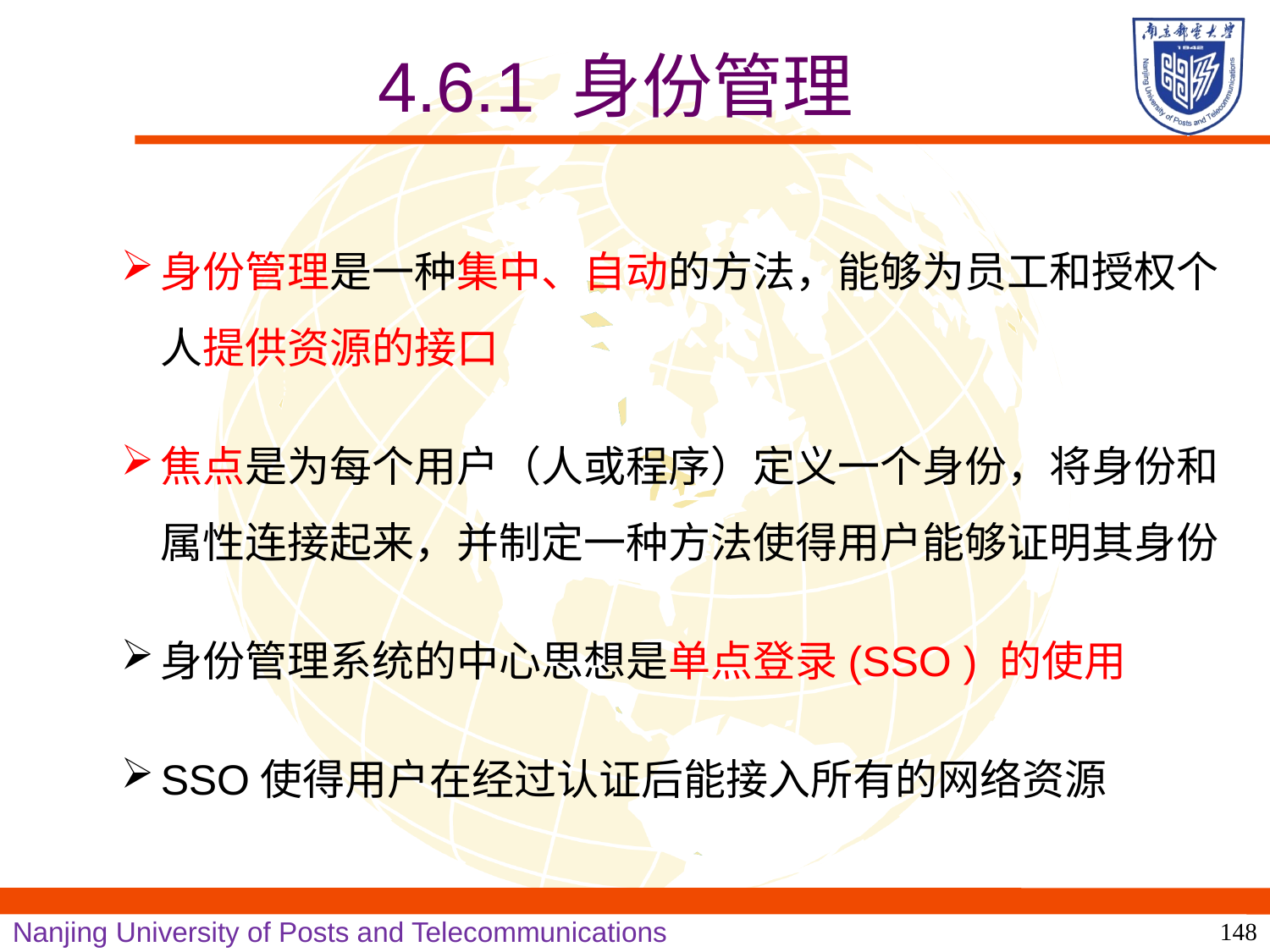

# 4.6.1 身份管理
身份管理是一种集中、自动的方法，能够为员工和授权个人提供资源的接口
焦点是为每个用户（人或程序）定义一个身份，将身份和属性连接起来，并制定一种方法使得用户能够证明其身份
身份管理系统的中心思想是单点登录(SSO ) 的使用
SSO使得用户在经过认证后能接入所有的网络资源
148